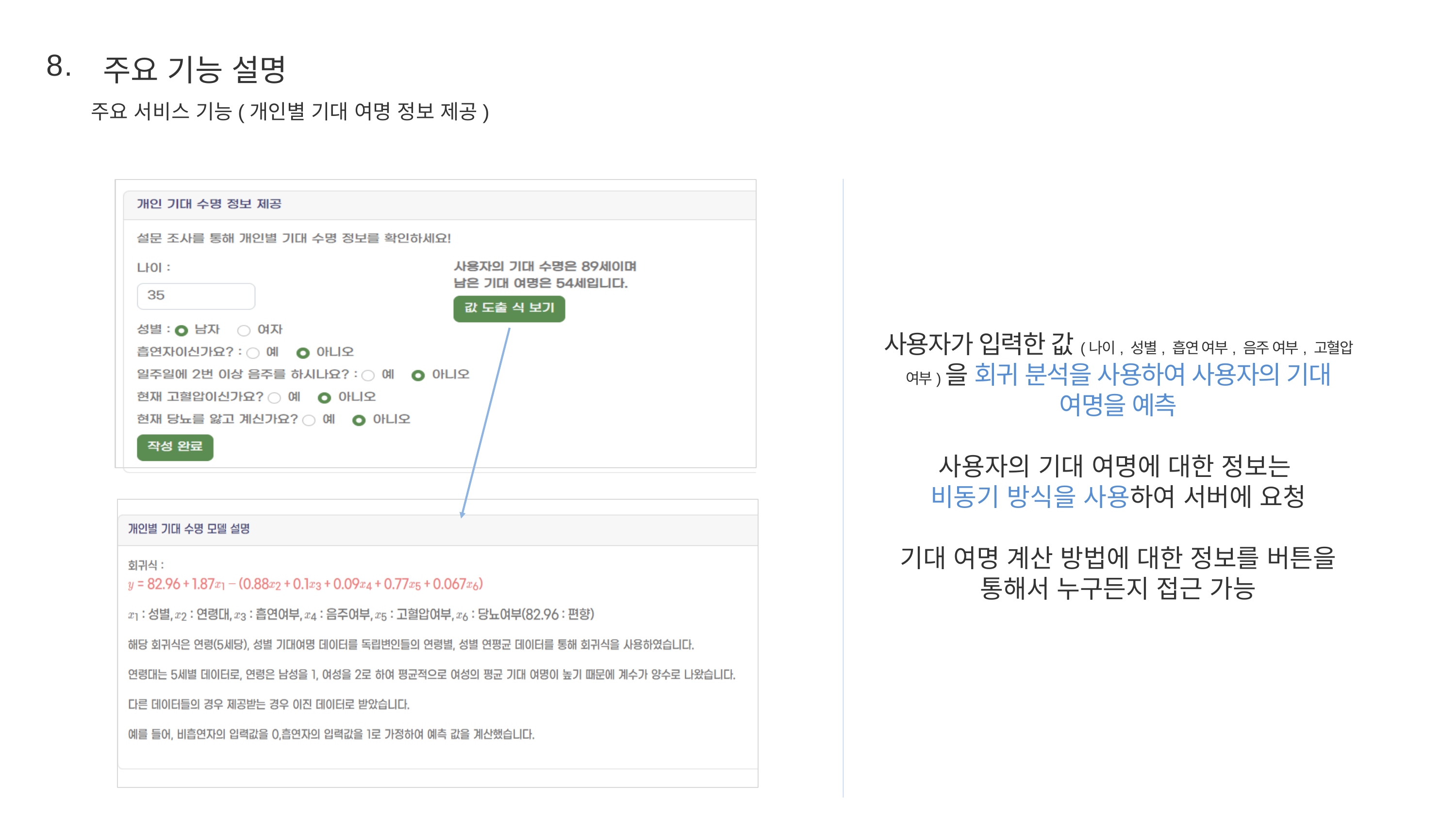

주요 기능 설명
8.
주요 서비스 기능(개인별 기대 여명 정보 제공)

사용자가 입력한 값(나이, 성별, 흡연 여부, 음주 여부, 고혈압 여부)을 회귀 분석을 사용하여 사용자의 기대 여명을 예측

사용자의 기대 여명에 대한 정보는
비동기 방식을 사용하여 서버에 요청

기대 여명 계산 방법에 대한 정보를 버튼을 통해서 누구든지 접근 가능